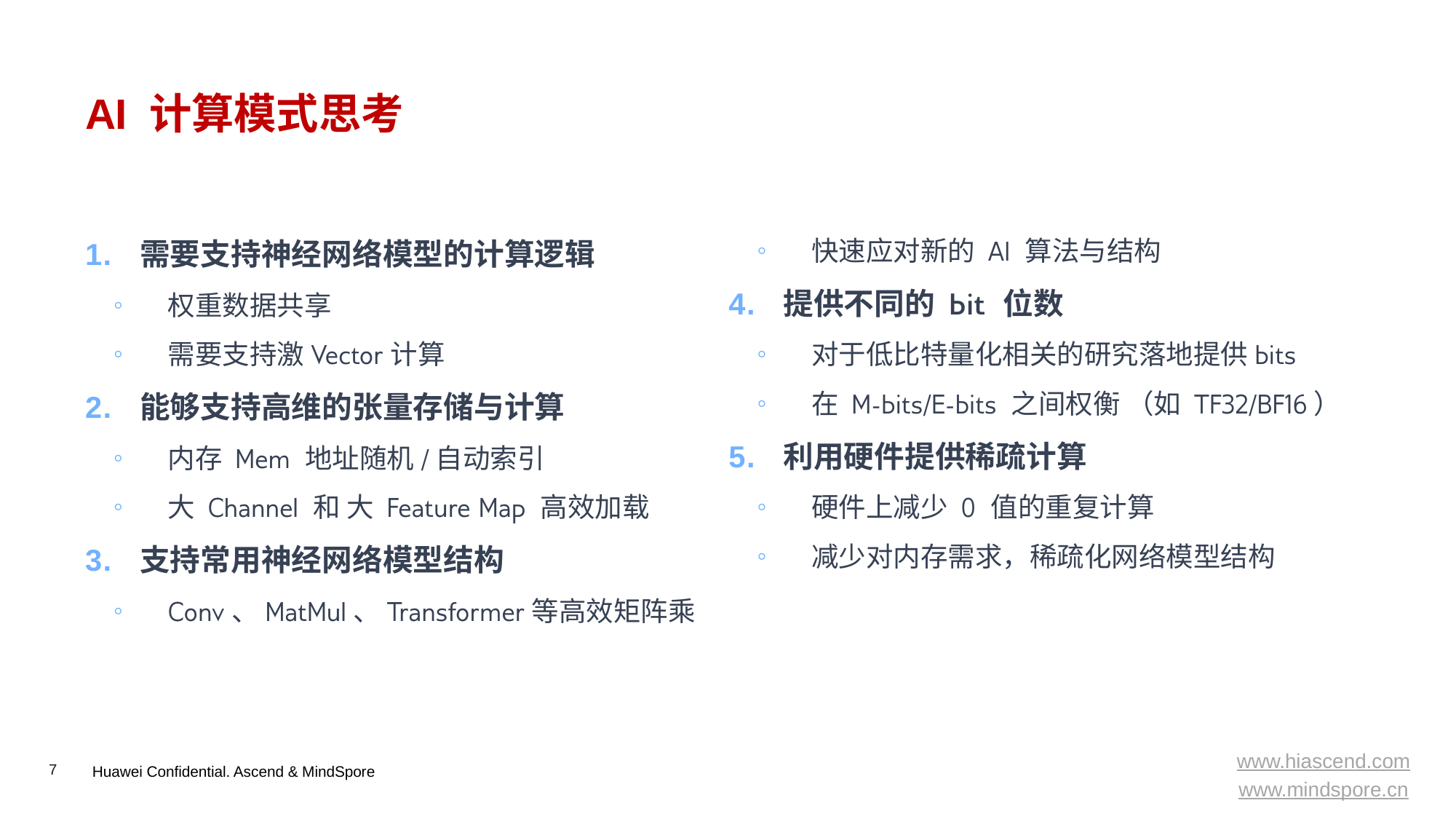

# AI 计算模式思考
需要支持神经网络模型的计算逻辑
权重数据共享
需要支持激Vector计算
能够支持高维的张量存储与计算
内存 Mem 地址随机/自动索引
大 Channel 和 大 Feature Map 高效加载
支持常用神经网络模型结构
Conv、MatMul、Transformer等高效矩阵乘
快速应对新的 AI 算法与结构
提供不同的 bit 位数
对于低比特量化相关的研究落地提供bits
在 M-bits/E-bits 之间权衡 （如 TF32/BF16）
利用硬件提供稀疏计算
硬件上减少 0 值的重复计算
减少对内存需求，稀疏化网络模型结构